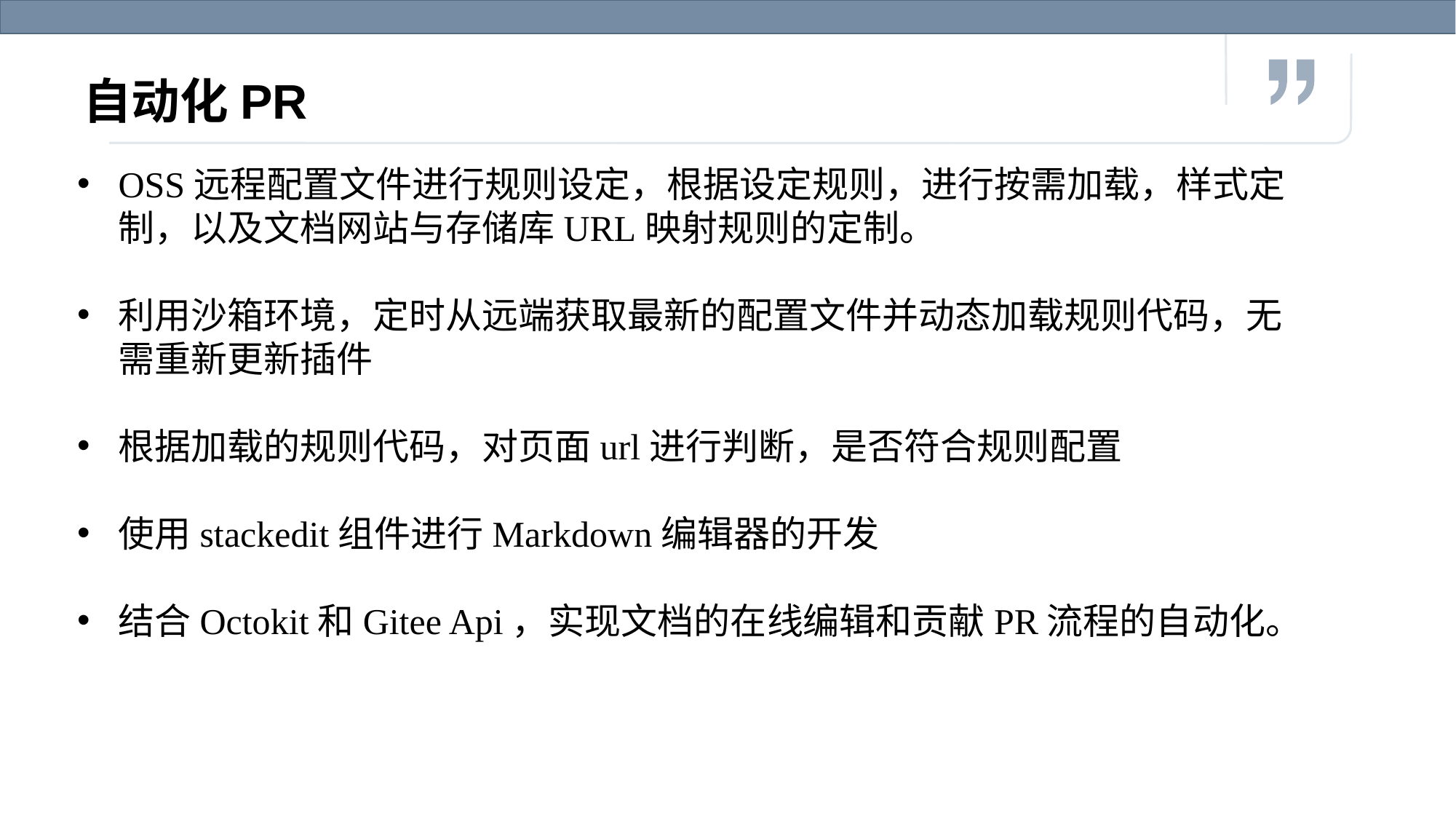

# 自动化PR
OSS远程配置文件进行规则设定，根据设定规则，进行按需加载，样式定制，以及文档网站与存储库URL映射规则的定制。

利用沙箱环境，定时从远端获取最新的配置文件并动态加载规则代码，无需重新更新插件

根据加载的规则代码，对页面url进行判断，是否符合规则配置

使用stackedit组件进行Markdown编辑器的开发

结合Octokit和Gitee Api，实现文档的在线编辑和贡献PR流程的自动化。